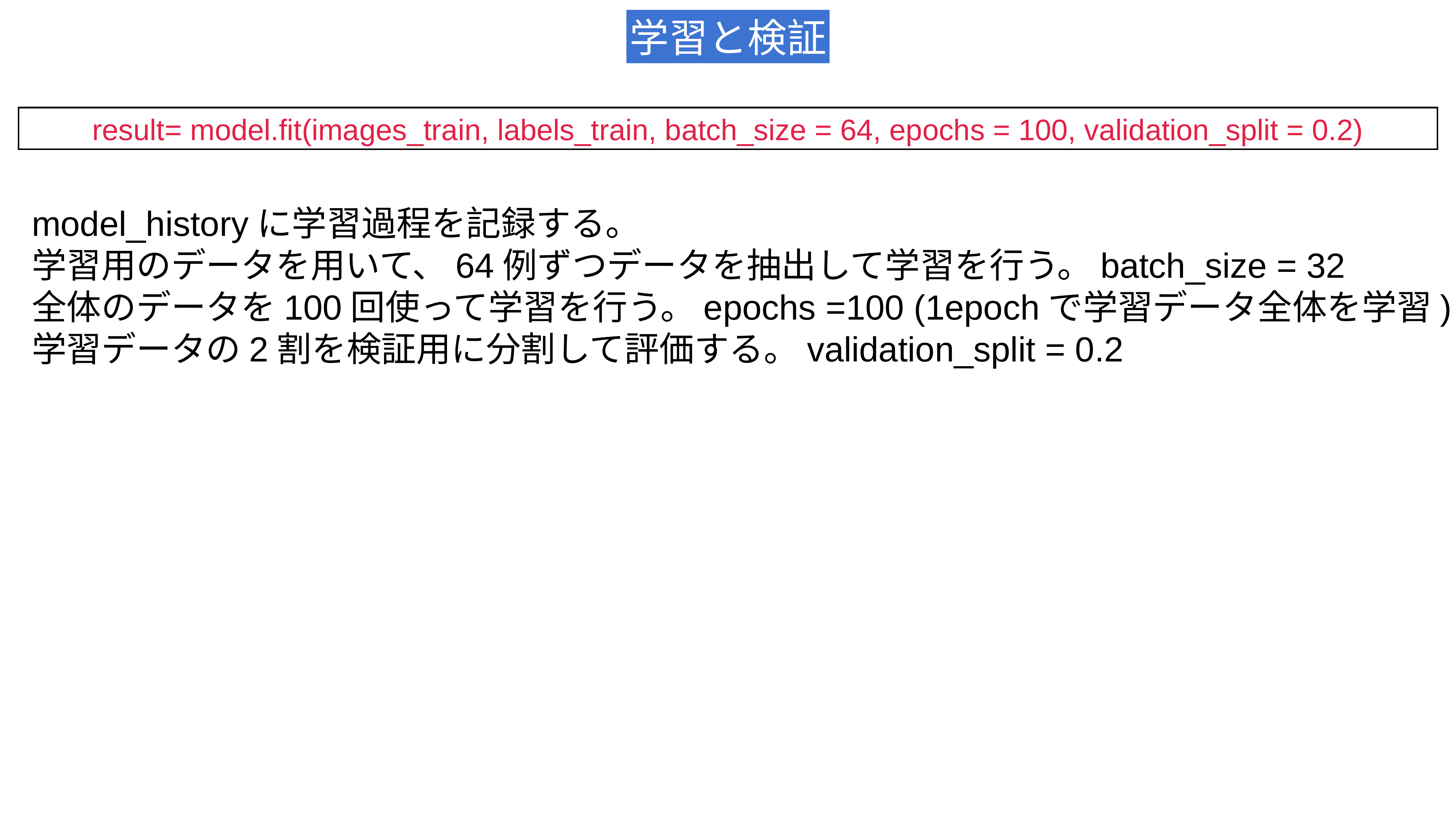

学習と検証
result= model.fit(images_train, labels_train, batch_size = 64, epochs = 100, validation_split = 0.2)
model_historyに学習過程を記録する。
学習用のデータを用いて、64例ずつデータを抽出して学習を行う。batch_size = 32
全体のデータを100回使って学習を行う。epochs =100 (1epochで学習データ全体を学習)
学習データの2割を検証用に分割して評価する。validation_split = 0.2